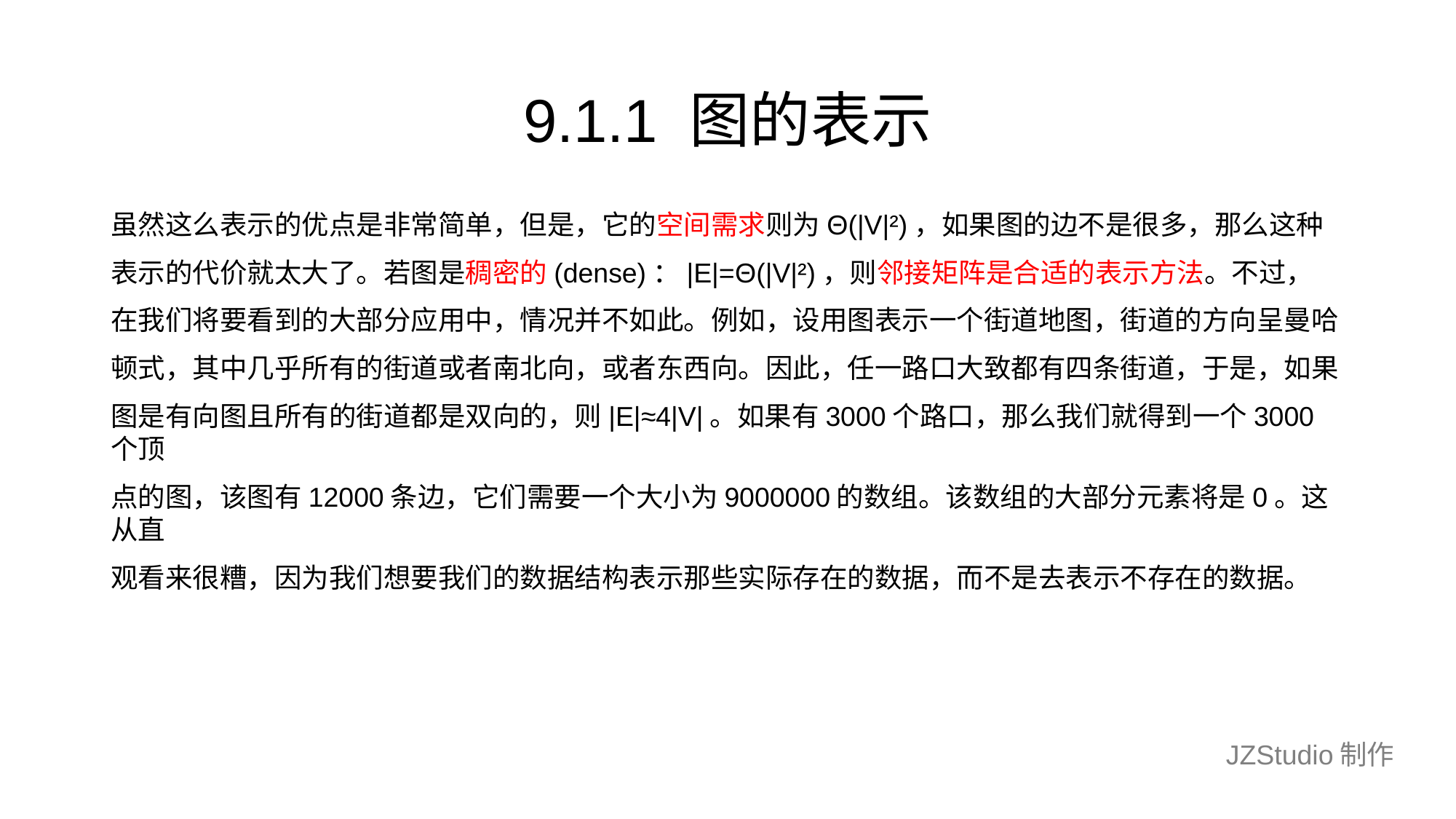

# 9.1.1 图的表示
虽然这么表示的优点是非常简单，但是，它的空间需求则为Θ(|V|²)，如果图的边不是很多，那么这种
表示的代价就太大了。若图是稠密的(dense)：|E|=Θ(|V|²)，则邻接矩阵是合适的表示方法。不过，
在我们将要看到的大部分应用中，情况并不如此。例如，设用图表示一个街道地图，街道的方向呈曼哈
顿式，其中几乎所有的街道或者南北向，或者东西向。因此，任一路口大致都有四条街道，于是，如果
图是有向图且所有的街道都是双向的，则|E|≈4|V|。如果有3000个路口，那么我们就得到一个3000个顶
点的图，该图有12000条边，它们需要一个大小为9000000的数组。该数组的大部分元素将是0。这从直
观看来很糟，因为我们想要我们的数据结构表示那些实际存在的数据，而不是去表示不存在的数据。